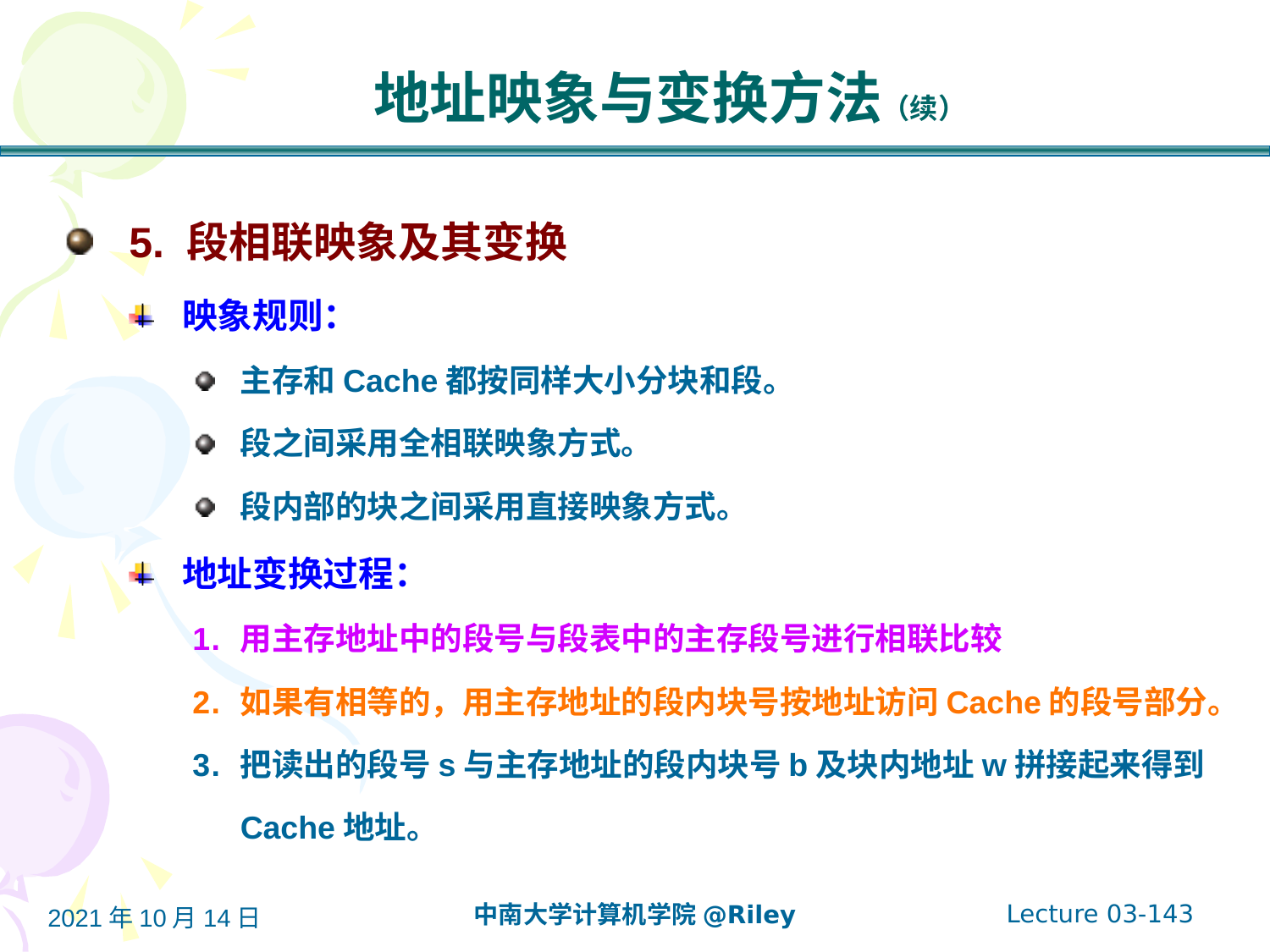

地址映象与变换方法（续）
5. 段相联映象及其变换
映象规则：
主存和Cache都按同样大小分块和段。
段之间采用全相联映象方式。
段内部的块之间采用直接映象方式。
地址变换过程：
用主存地址中的段号与段表中的主存段号进行相联比较
如果有相等的，用主存地址的段内块号按地址访问Cache的段号部分。
把读出的段号s与主存地址的段内块号b及块内地址w拼接起来得到Cache地址。
Lecture 03-143
中南大学计算机学院@Riley
2021年10月14日